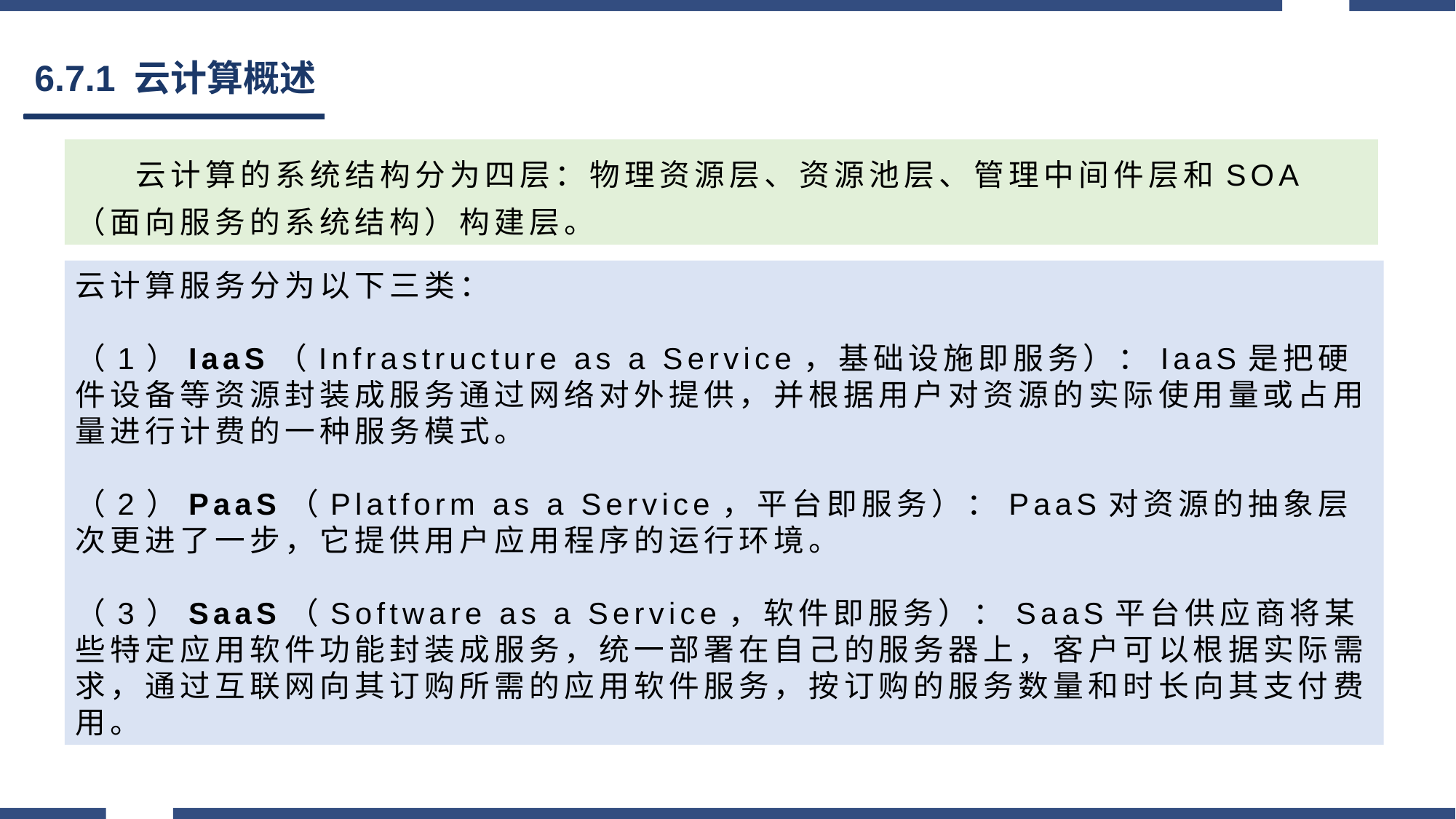

# 6.7.1 云计算概述
     云计算的系统结构分为四层：物理资源层、资源池层、管理中间件层和SOA（面向服务的系统结构）构建层。
云计算服务分为以下三类：

（1）IaaS（Infrastructure as a Service，基础设施即服务）：IaaS是把硬件设备等资源封装成服务通过网络对外提供，并根据用户对资源的实际使用量或占用量进行计费的一种服务模式。

（2）PaaS（Platform as a Service，平台即服务）：PaaS对资源的抽象层次更进了一步，它提供用户应用程序的运行环境。

（3）SaaS（Software as a Service，软件即服务）：SaaS平台供应商将某些特定应用软件功能封装成服务，统一部署在自己的服务器上，客户可以根据实际需求，通过互联网向其订购所需的应用软件服务，按订购的服务数量和时长向其支付费用。